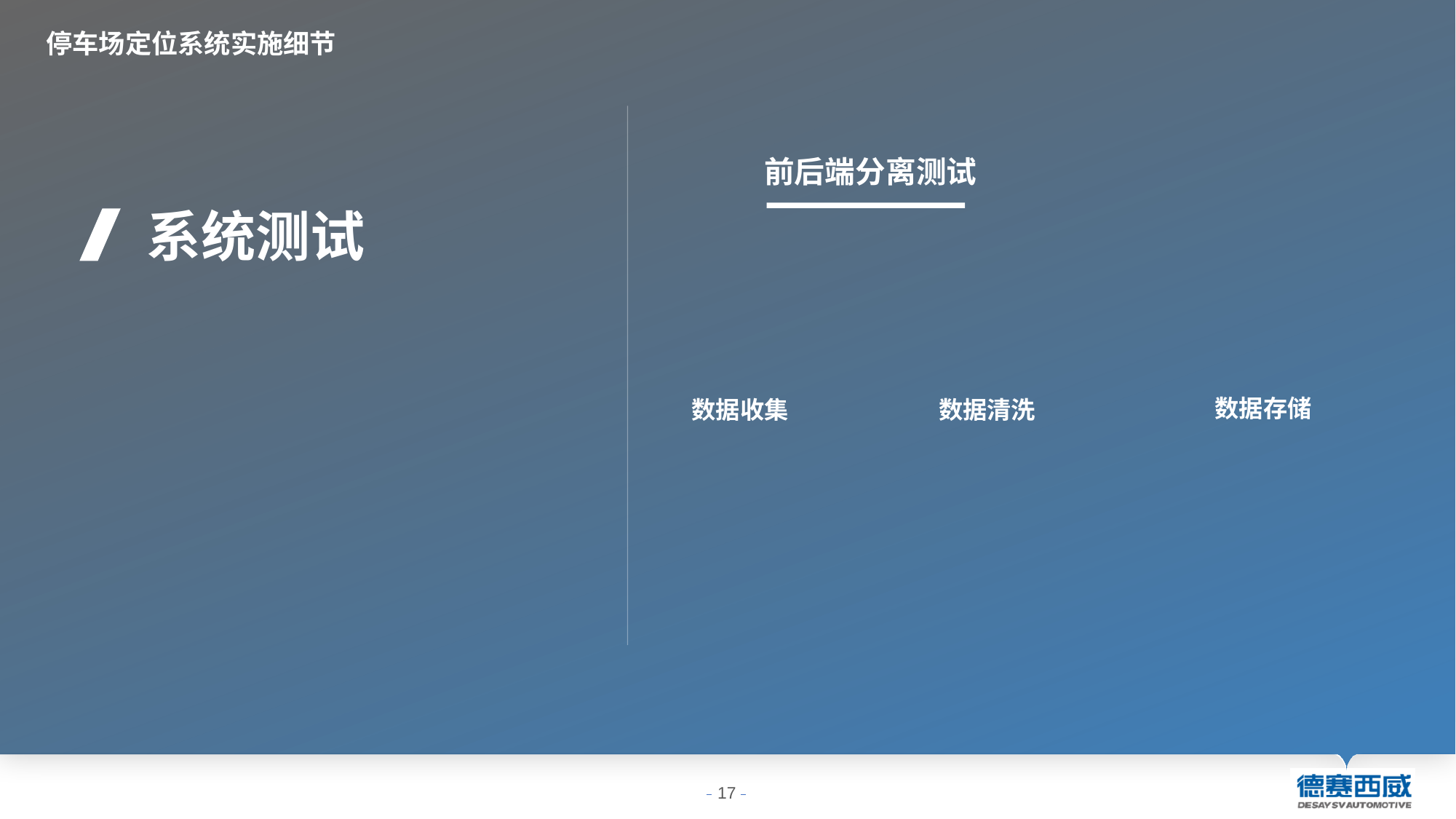

停车场定位系统实施细节

前后端分离测试
系统测试

数据存储
数据收集
数据清洗